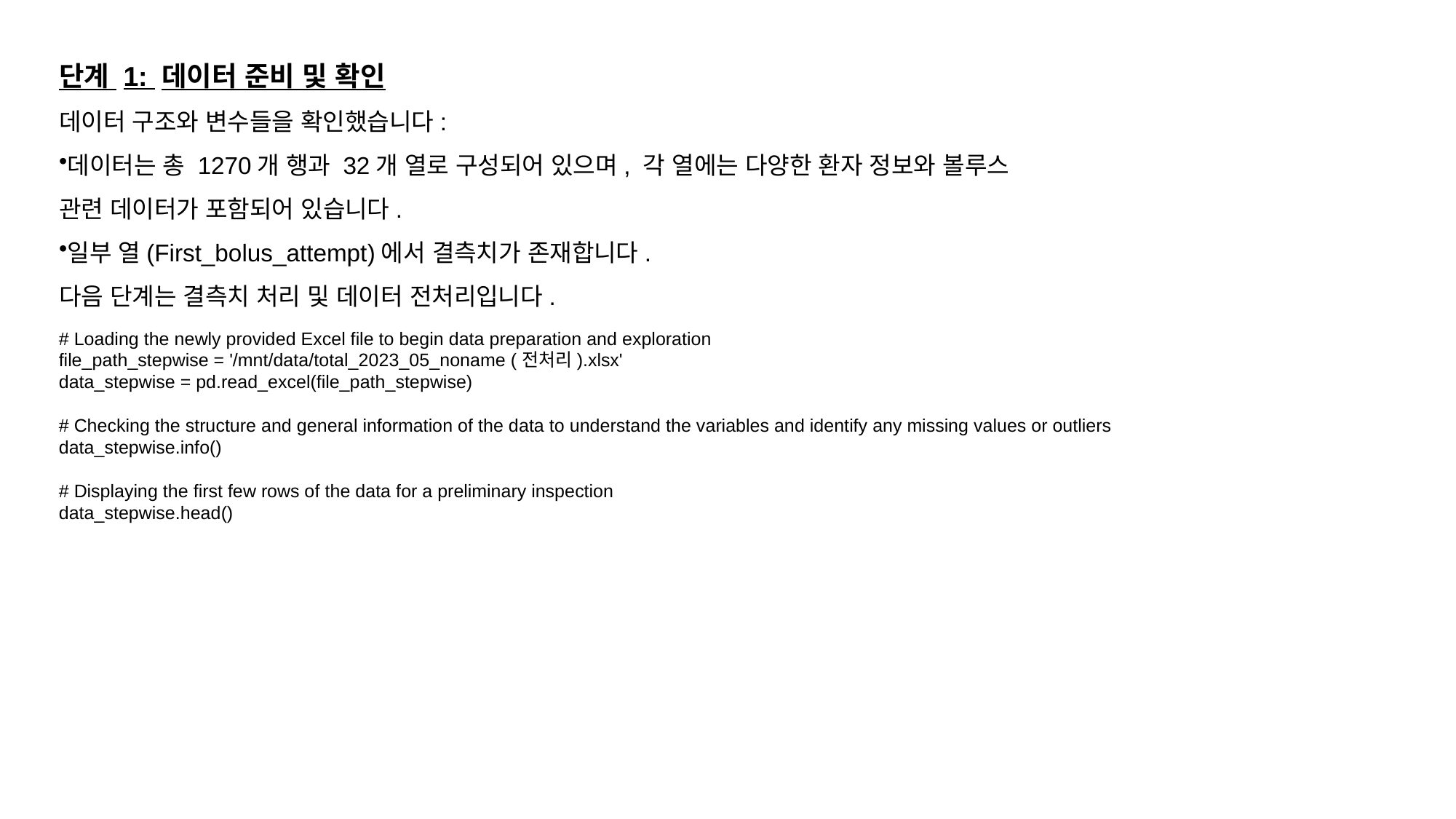

단계 1: 데이터 준비 및 확인
데이터 구조와 변수들을 확인했습니다:
데이터는 총 1270개 행과 32개 열로 구성되어 있으며, 각 열에는 다양한 환자 정보와 볼루스 관련 데이터가 포함되어 있습니다.
일부 열(First_bolus_attempt)에서 결측치가 존재합니다.
다음 단계는 결측치 처리 및 데이터 전처리입니다.
# Loading the newly provided Excel file to begin data preparation and exploration
file_path_stepwise = '/mnt/data/total_2023_05_noname (전처리).xlsx'
data_stepwise = pd.read_excel(file_path_stepwise)

# Checking the structure and general information of the data to understand the variables and identify any missing values or outliers
data_stepwise.info()

# Displaying the first few rows of the data for a preliminary inspection
data_stepwise.head()